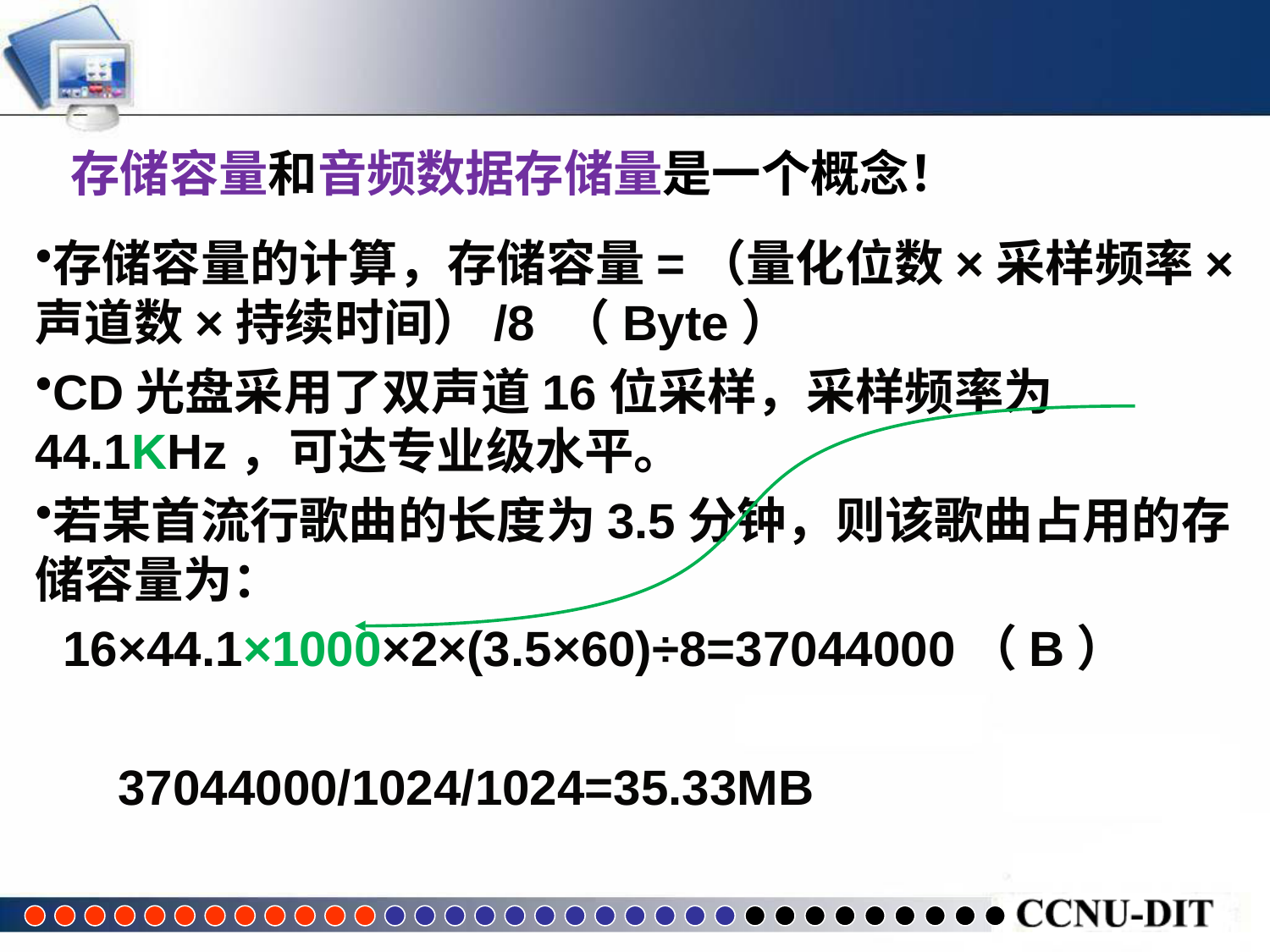

存储容量和音频数据存储量是一个概念！
存储容量的计算，存储容量=（量化位数×采样频率×声道数×持续时间）/8 （Byte）
CD光盘采用了双声道16位采样，采样频率为44.1KHz，可达专业级水平。
若某首流行歌曲的长度为3.5分钟，则该歌曲占用的存储容量为：
  16×44.1×1000×2×(3.5×60)÷8=37044000（B）

      37044000/1024/1024=35.33MB